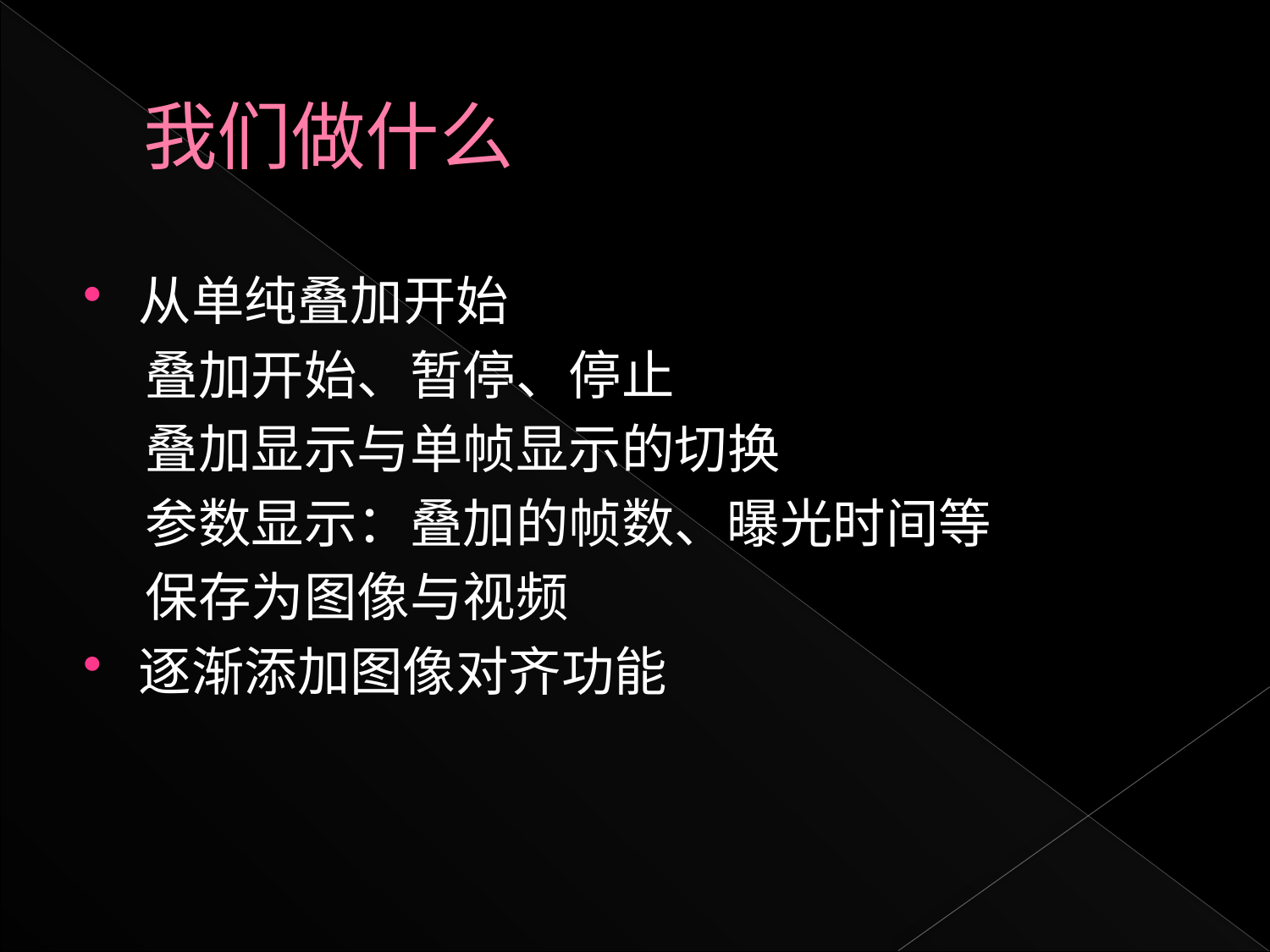

# 我们做什么
从单纯叠加开始
    叠加开始、暂停、停止
    叠加显示与单帧显示的切换
    参数显示：叠加的帧数、曝光时间等
    保存为图像与视频
逐渐添加图像对齐功能